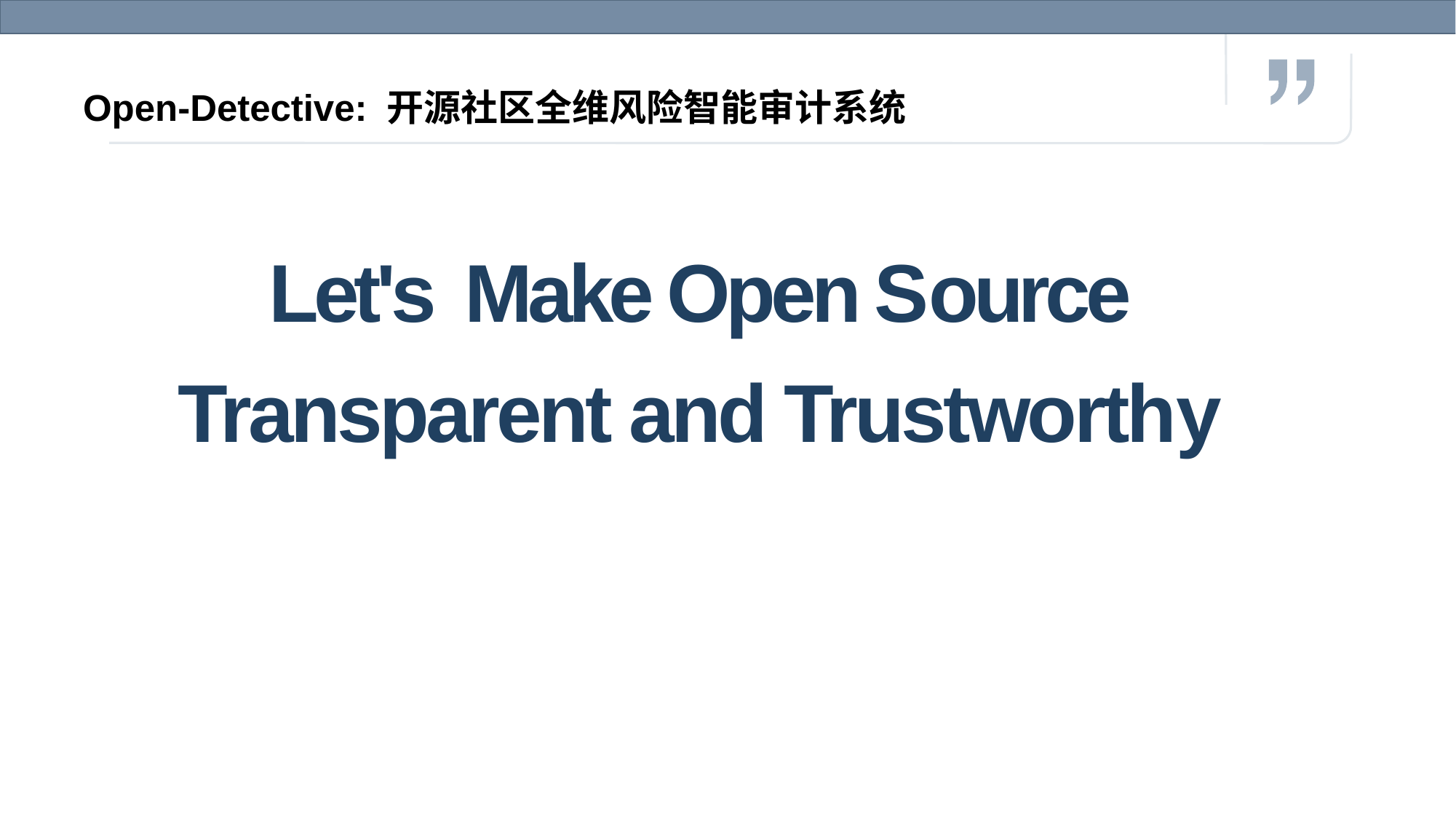

# Open-Detective: 开源社区全维风险智能审计系统
Let's Make Open Source
Transparent and Trustworthy